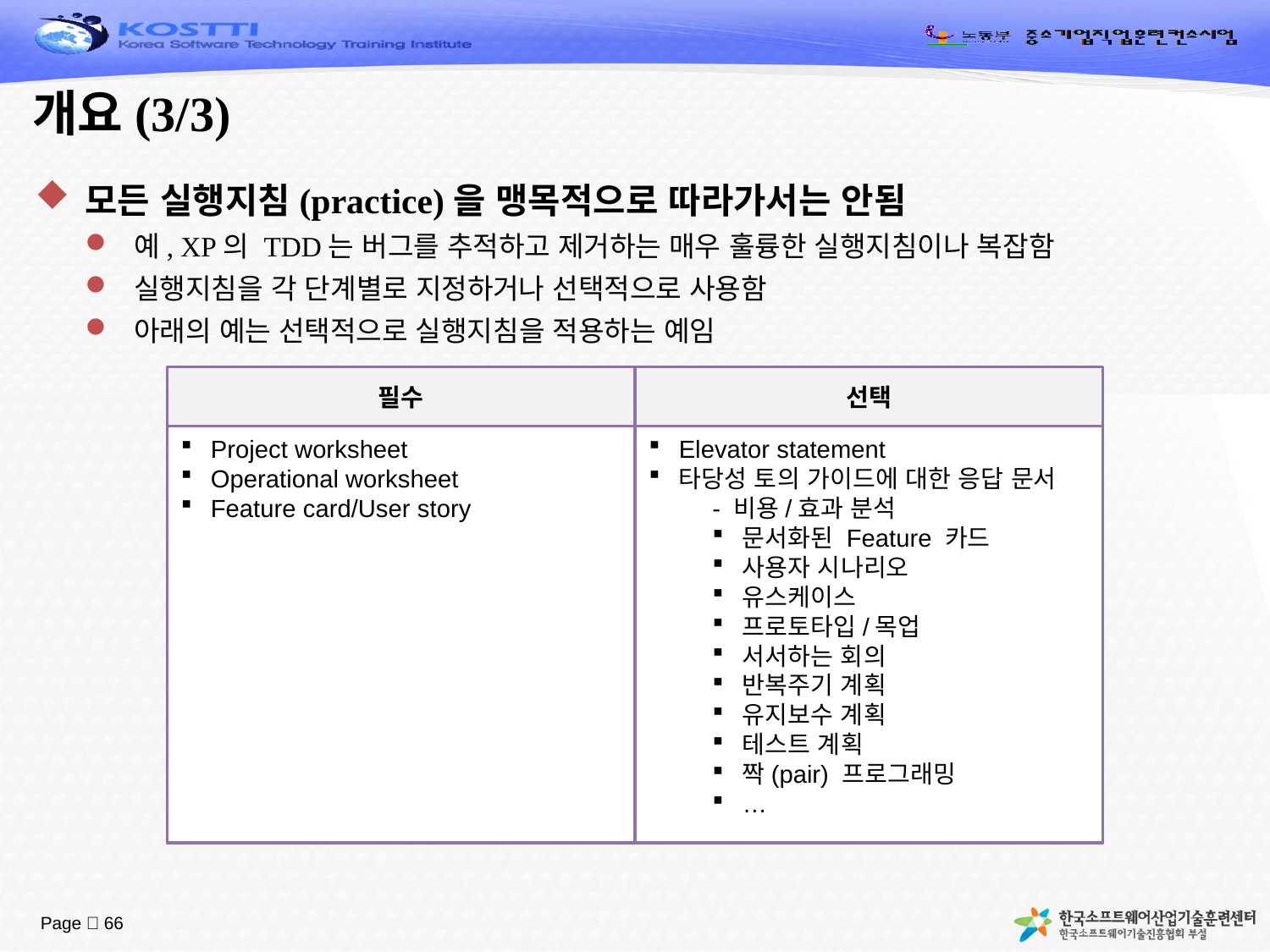

# 개요(3/3)
모든 실행지침(practice)을 맹목적으로 따라가서는 안됨
예, XP의 TDD는 버그를 추적하고 제거하는 매우 훌륭한 실행지침이나 복잡함
실행지침을 각 단계별로 지정하거나 선택적으로 사용함
아래의 예는 선택적으로 실행지침을 적용하는 예임
필수
선택
Project worksheet
Operational worksheet
Feature card/User story

Elevator statement
타당성 토의 가이드에 대한 응답 문서
- 비용/효과 분석
문서화된 Feature 카드
사용자 시나리오
유스케이스
프로토타입/목업
서서하는 회의
반복주기 계획
유지보수 계획
테스트 계획
짝(pair) 프로그래밍
…